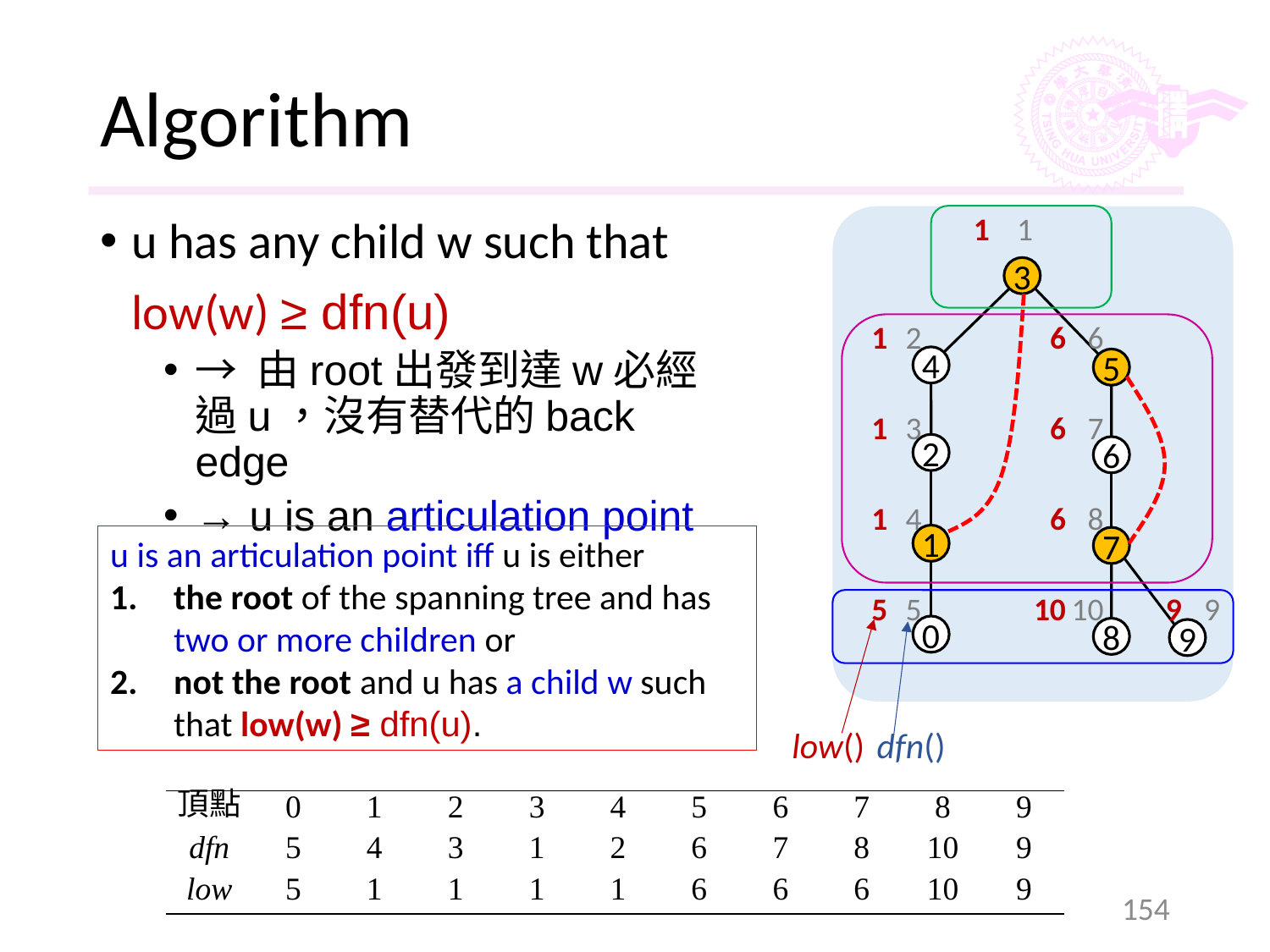

# Algorithm
1
1

u has any child w such that
	low(w) ≥ dfn(u)
→ 由root出發到達w必經過u，沒有替代的back edge
→ u is an articulation point
3

1
2
6
6

4
5

1
3
6
7
2
6
1
4
6
8
1
u is an articulation point iff u is either
the root of the spanning tree and has two or more children or
not the root and u has a child w such that low(w) ≥ dfn(u).
7
5
5
10
10
9
9

0
8
9
low()
dfn()
| 頂點 | 0 | 1 | 2 | 3 | 4 | 5 | 6 | 7 | 8 | 9 |
| --- | --- | --- | --- | --- | --- | --- | --- | --- | --- | --- |
| dfn | 5 | 4 | 3 | 1 | 2 | 6 | 7 | 8 | 10 | 9 |
| low | 5 | 1 | 1 | 1 | 1 | 6 | 6 | 6 | 10 | 9 |
154